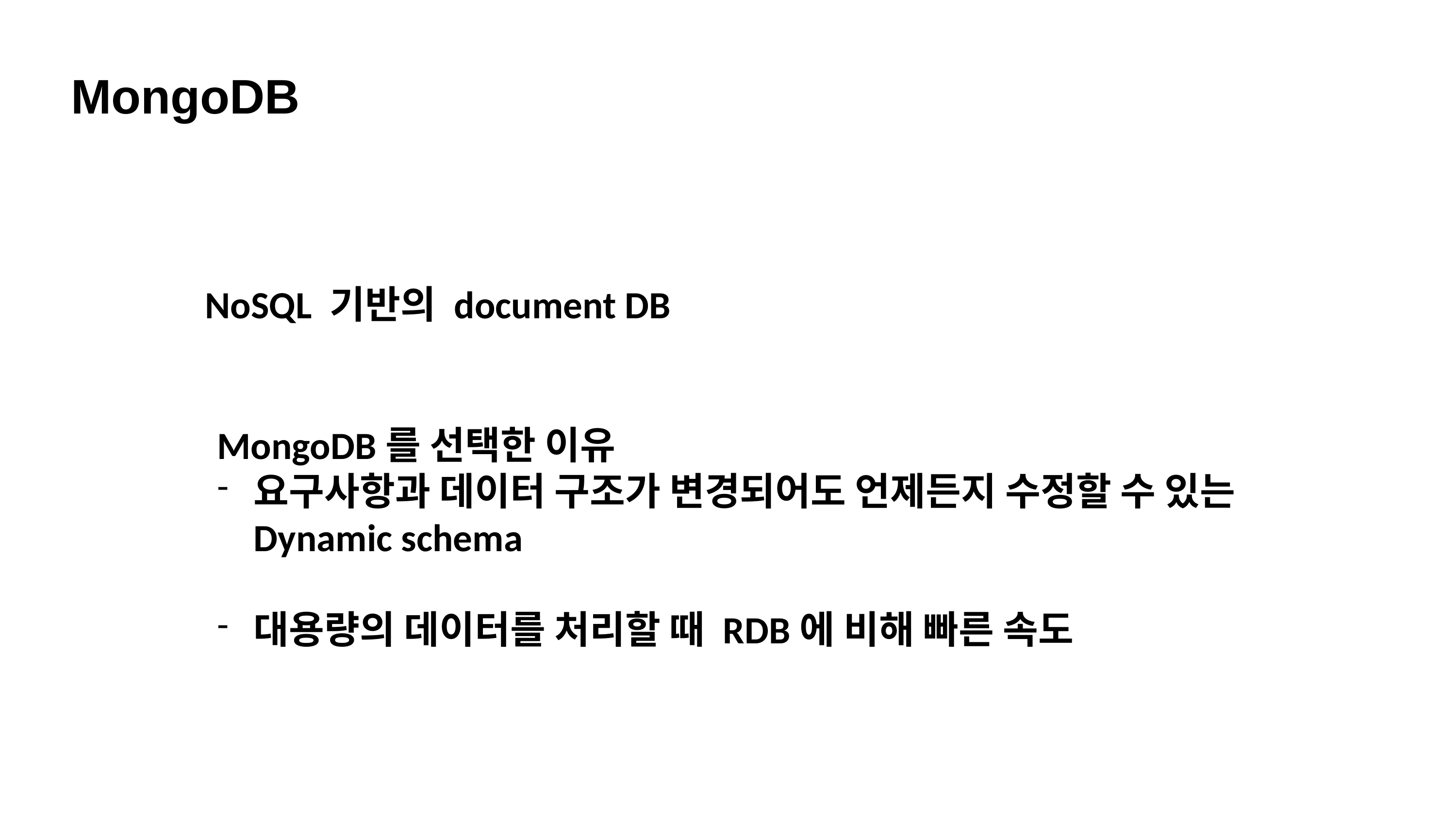

MongoDB
NoSQL 기반의 document DB
MongoDB를 선택한 이유
요구사항과 데이터 구조가 변경되어도 언제든지 수정할 수 있는 Dynamic schema

대용량의 데이터를 처리할 때 RDB에 비해 빠른 속도